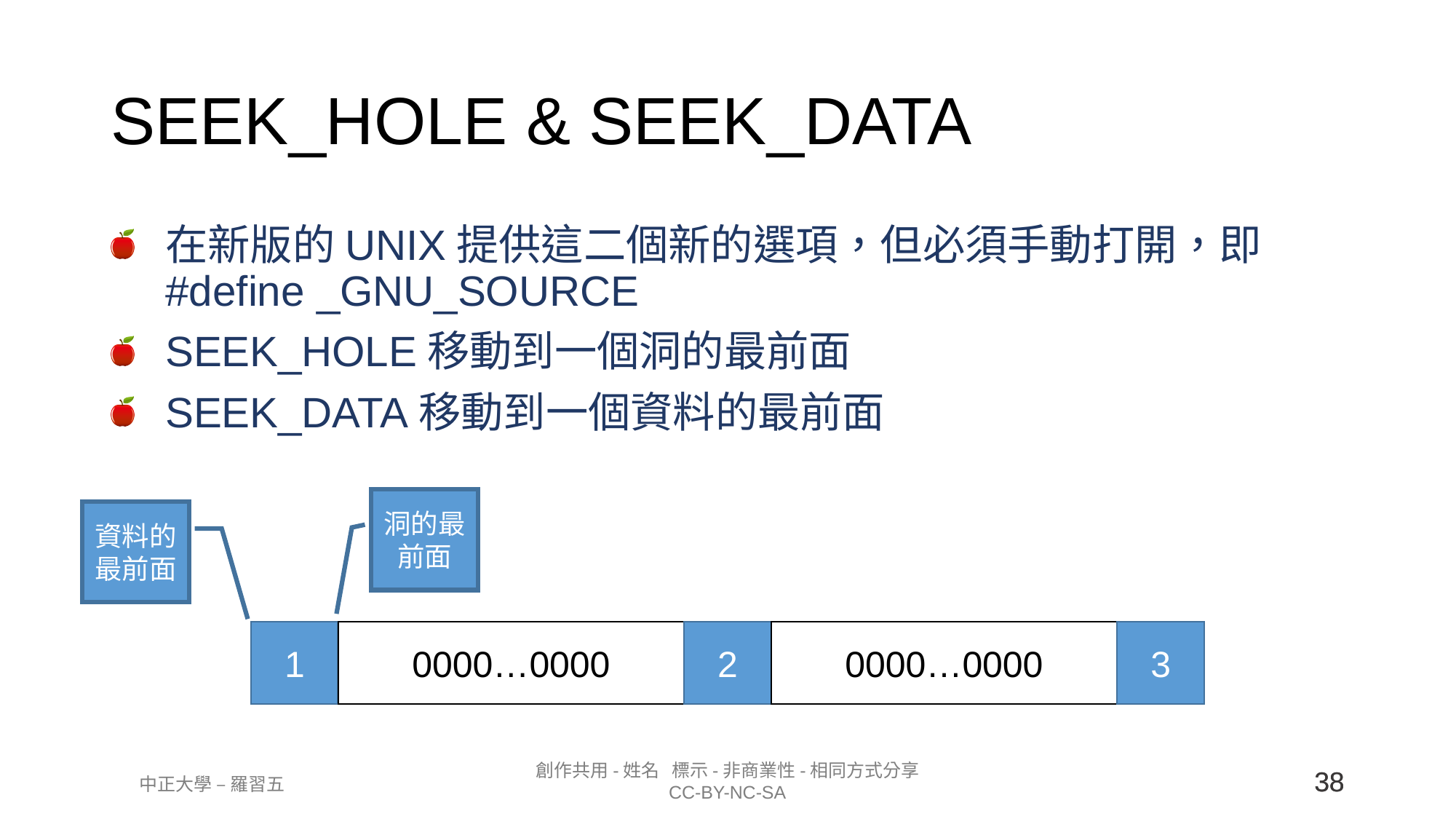

# SEEK_HOLE & SEEK_DATA
在新版的UNIX提供這二個新的選項，但必須手動打開，即#define _GNU_SOURCE
SEEK_HOLE移動到一個洞的最前面
SEEK_DATA移動到一個資料的最前面
洞的最前面
資料的最前面
1
0000…0000
2
0000…0000
3